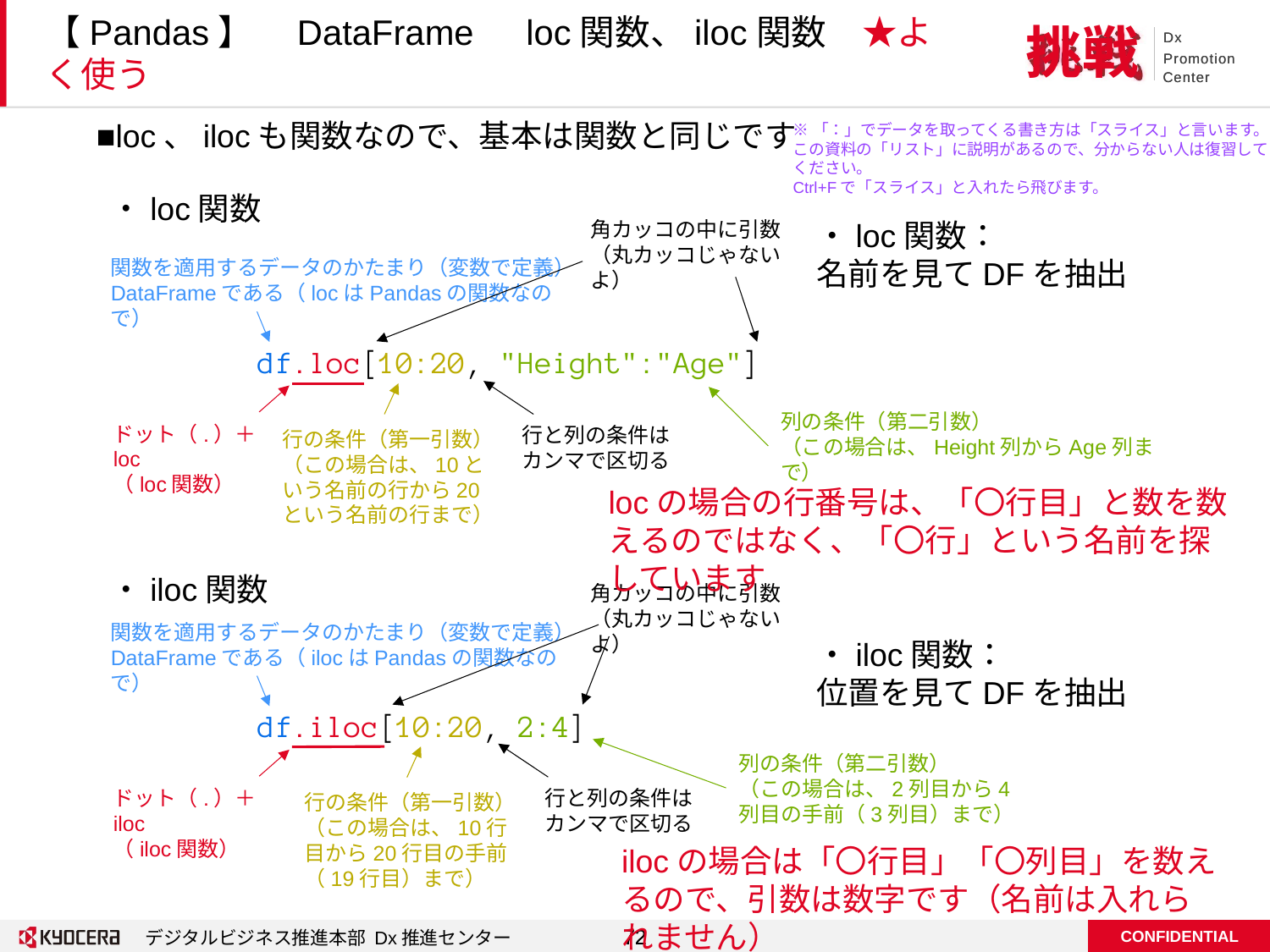

# 【Pandas】　DataFrame　loc関数、iloc関数　★よく使う
■loc、ilocも関数なので、基本は関数と同じです
※「：」でデータを取ってくる書き方は「スライス」と言います。
この資料の「リスト」に説明があるので、分からない人は復習してください。
Ctrl+Fで「スライス」と入れたら飛びます。
・loc関数

・iloc関数
角カッコの中に引数
（丸カッコじゃないよ）
・loc関数：
名前を見てDFを抽出

・iloc関数：
位置を見てDFを抽出
関数を適用するデータのかたまり（変数で定義）
DataFrameである（locはPandasの関数なので）
df.loc[10:20, "Height":"Age"]
列の条件（第二引数）
（この場合は、Height列からAge列まで）
ドット（.）＋loc
（loc関数）
行と列の条件は
カンマで区切る

行の条件（第一引数）
（この場合は、10という名前の行から20という名前の行まで）
locの場合の行番号は、「〇行目」と数を数えるのではなく、「〇行」という名前を探しています
角カッコの中に引数
（丸カッコじゃないよ）
関数を適用するデータのかたまり（変数で定義）
DataFrameである（ilocはPandasの関数なので）
df.iloc[10:20, 2:4]
列の条件（第二引数）
（この場合は、2列目から4列目の手前（3列目）まで）
ドット（.）＋iloc
（iloc関数）
行と列の条件は
カンマで区切る

行の条件（第一引数）
（この場合は、10行目から20行目の手前（19行目）まで）
ilocの場合は「〇行目」「〇列目」を数えるので、引数は数字です（名前は入れられません）